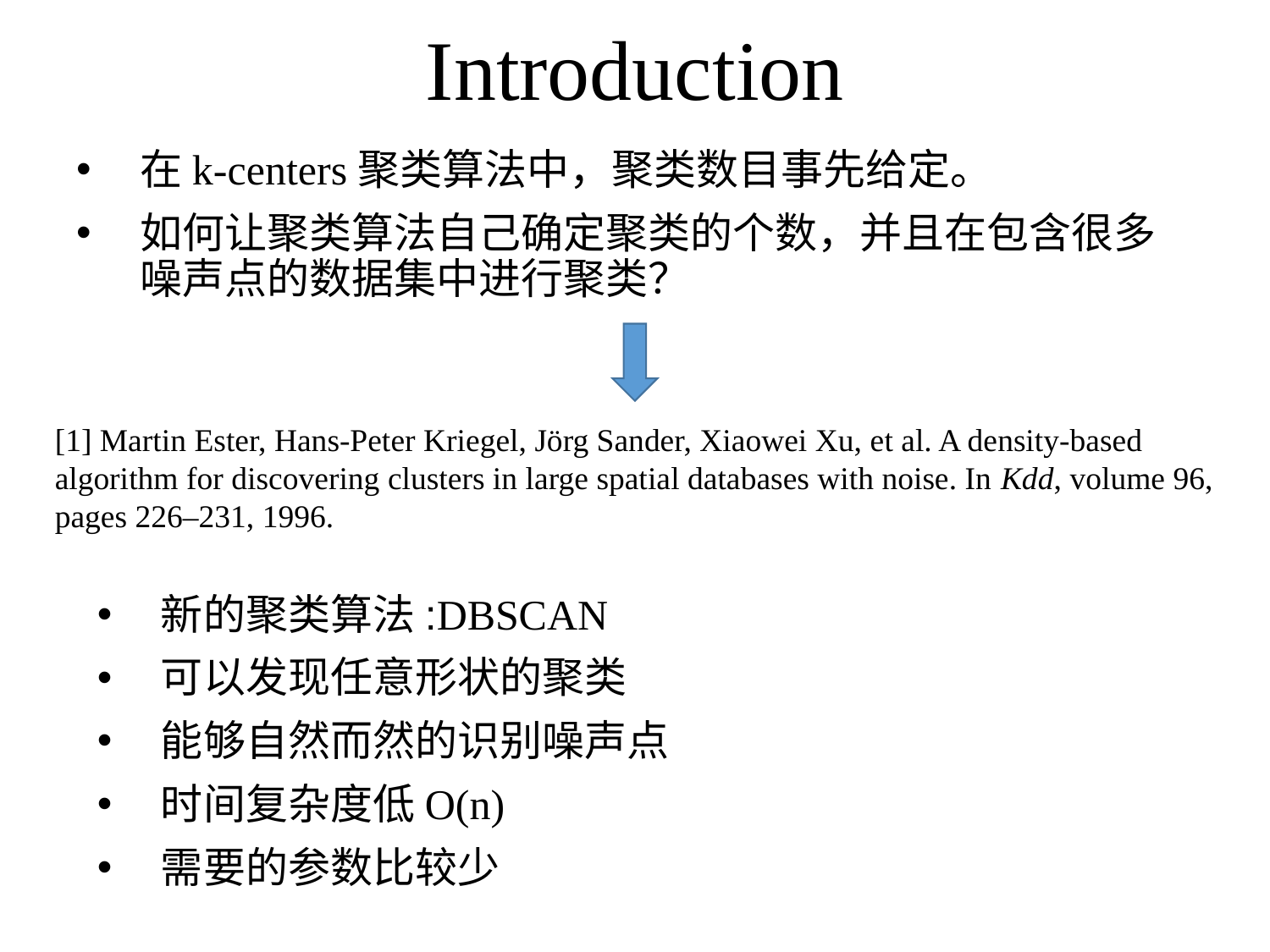

Introduction
在k-centers聚类算法中，聚类数目事先给定。
如何让聚类算法自己确定聚类的个数，并且在包含很多噪声点的数据集中进行聚类？

[1] Martin Ester, Hans-Peter Kriegel, Jörg Sander, Xiaowei Xu, et al. A density-based algorithm for discovering clusters in large spatial databases with noise. In Kdd, volume 96, pages 226–231, 1996.
新的聚类算法:DBSCAN
可以发现任意形状的聚类
能够自然而然的识别噪声点
时间复杂度低O(n)
需要的参数比较少